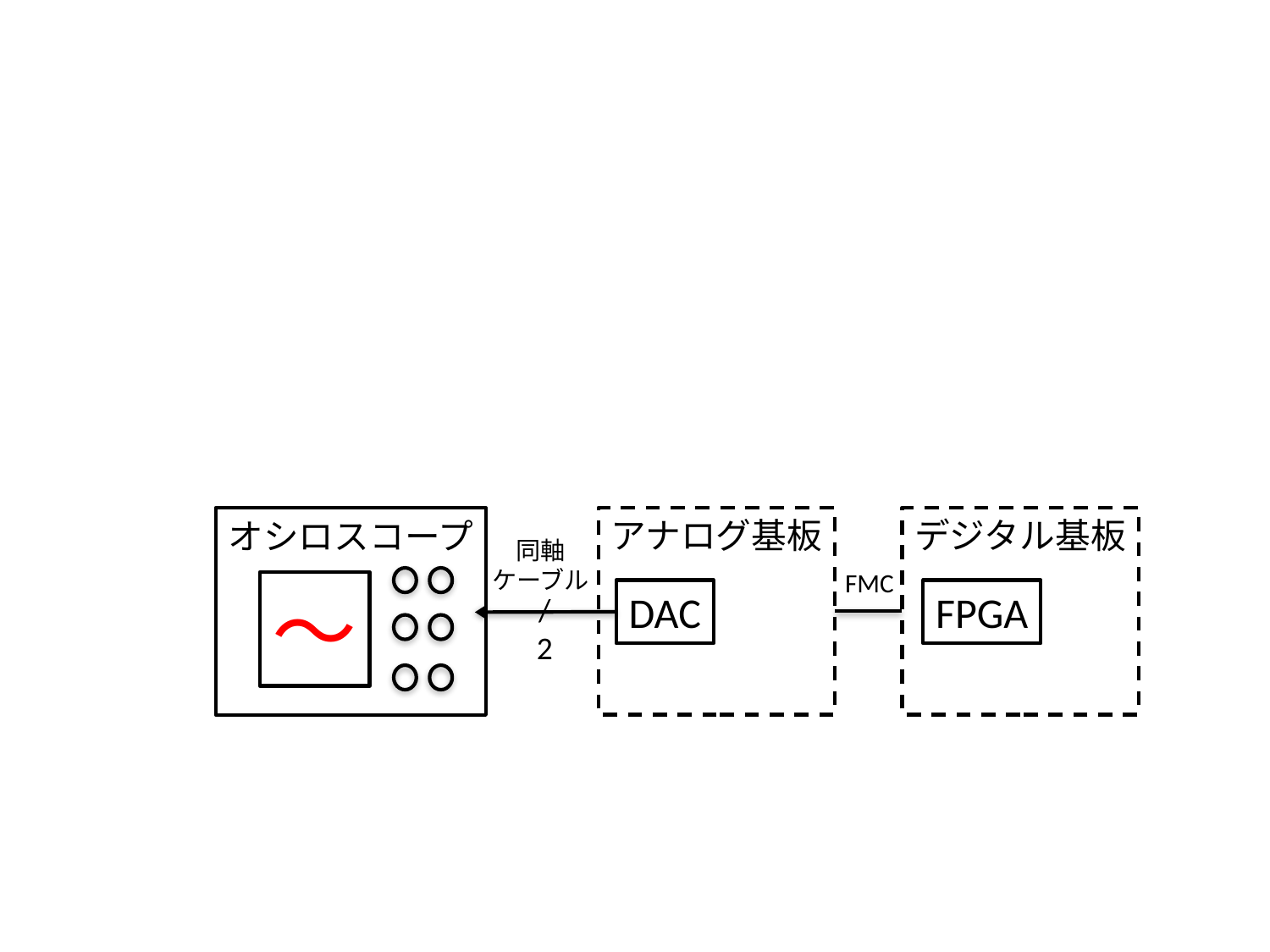

アナログ基板

デジタル基板

オシロスコープ

同軸
ケーブル
FMC

〜
DAC
FPGA
/
2